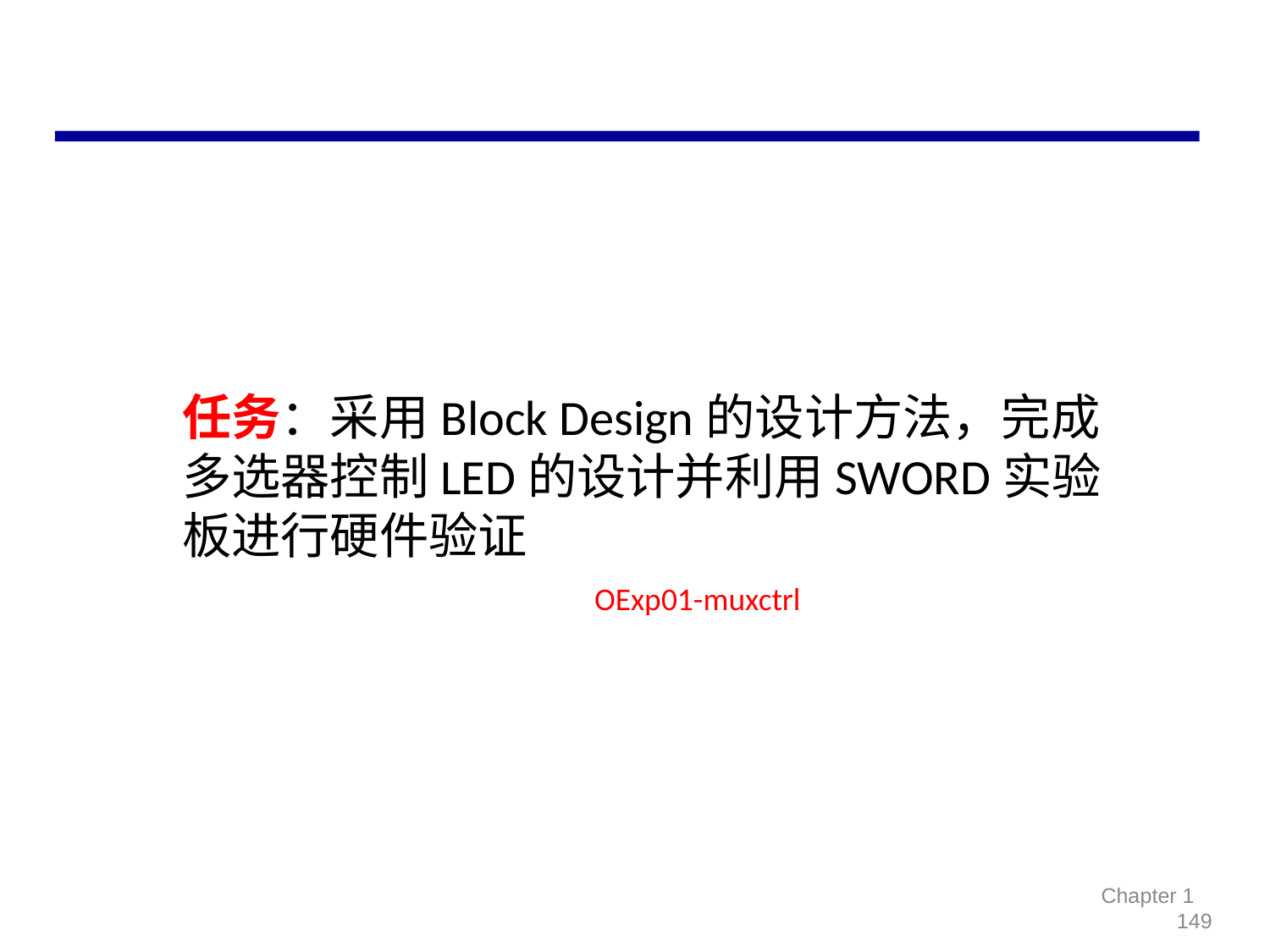

#
任务：采用Block Design的设计方法，完成多选器控制LED的设计并利用SWORD实验板进行硬件验证
OExp01-muxctrl
Chapter 1   149